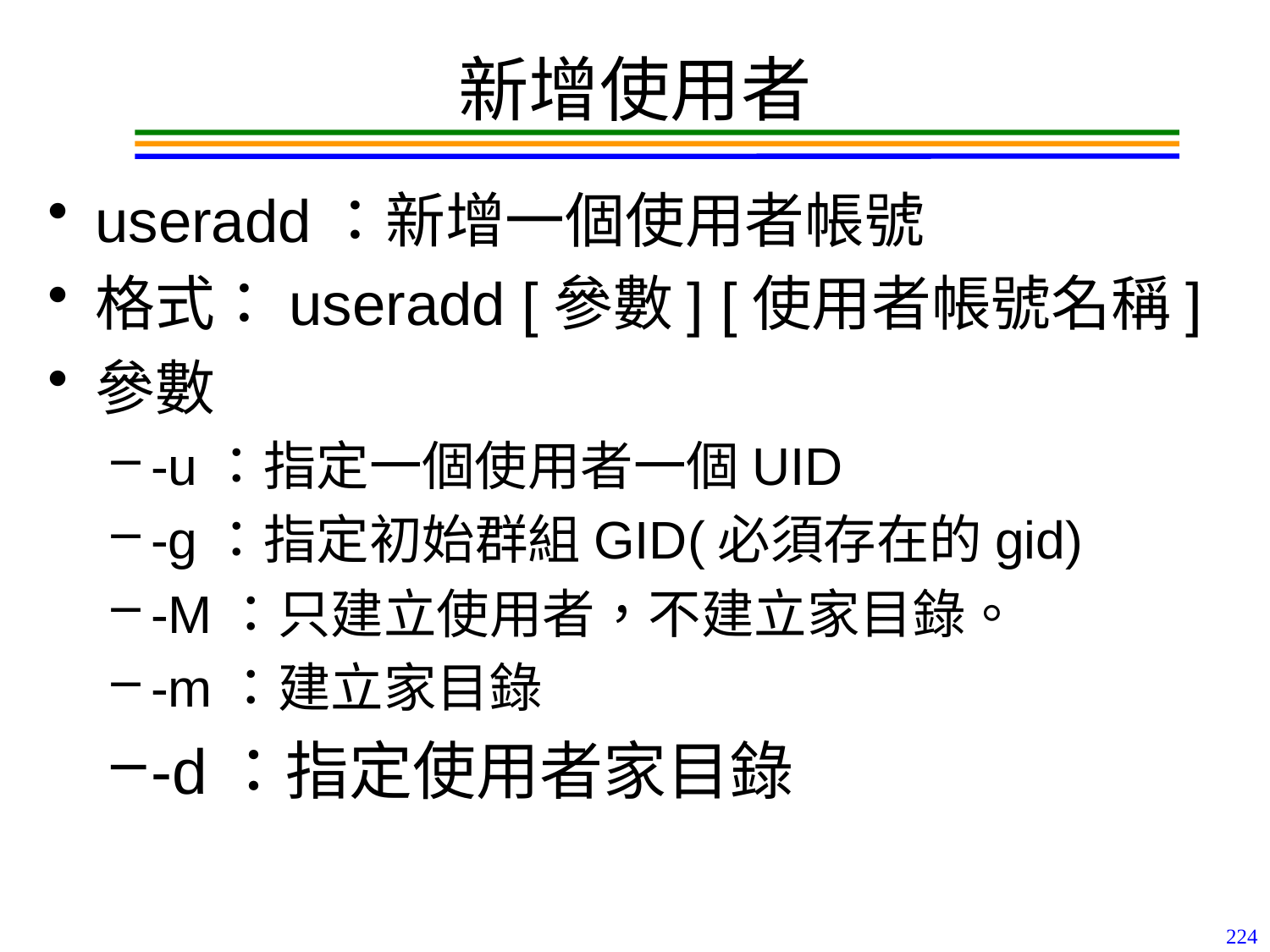

# 新增使用者
useradd：新增一個使用者帳號
格式：useradd [參數] [使用者帳號名稱]
參數
-u：指定一個使用者一個UID
-g：指定初始群組GID(必須存在的gid)
-M：只建立使用者，不建立家目錄。
-m：建立家目錄
-d：指定使用者家目錄
224